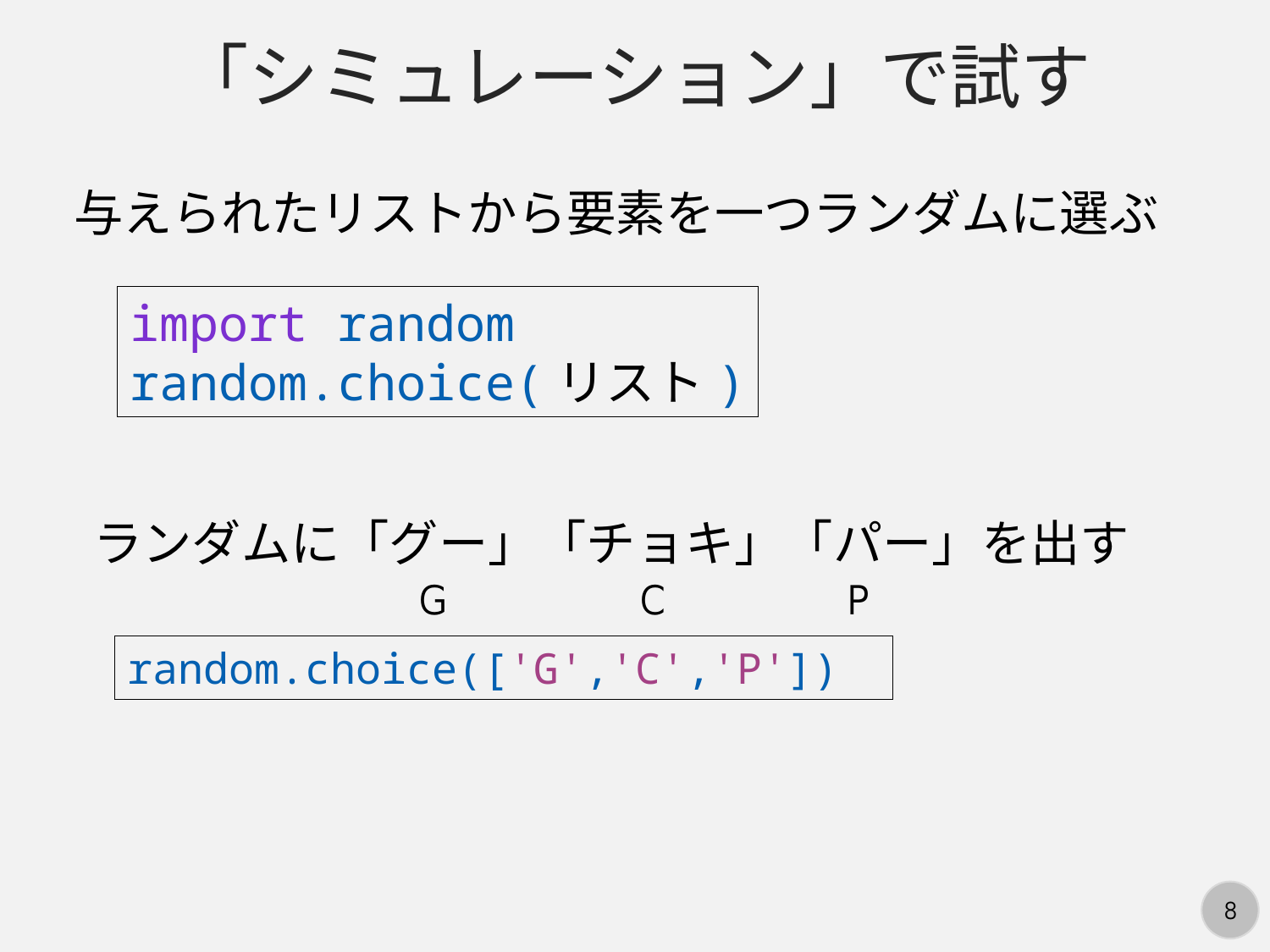

「シミュレーション」で試す
与えられたリストから要素を一つランダムに選ぶ
import random
random.choice(リスト)
ランダムに「グー」「チョキ」「パー」を出す
G
C
P
random.choice(['G','C','P'])